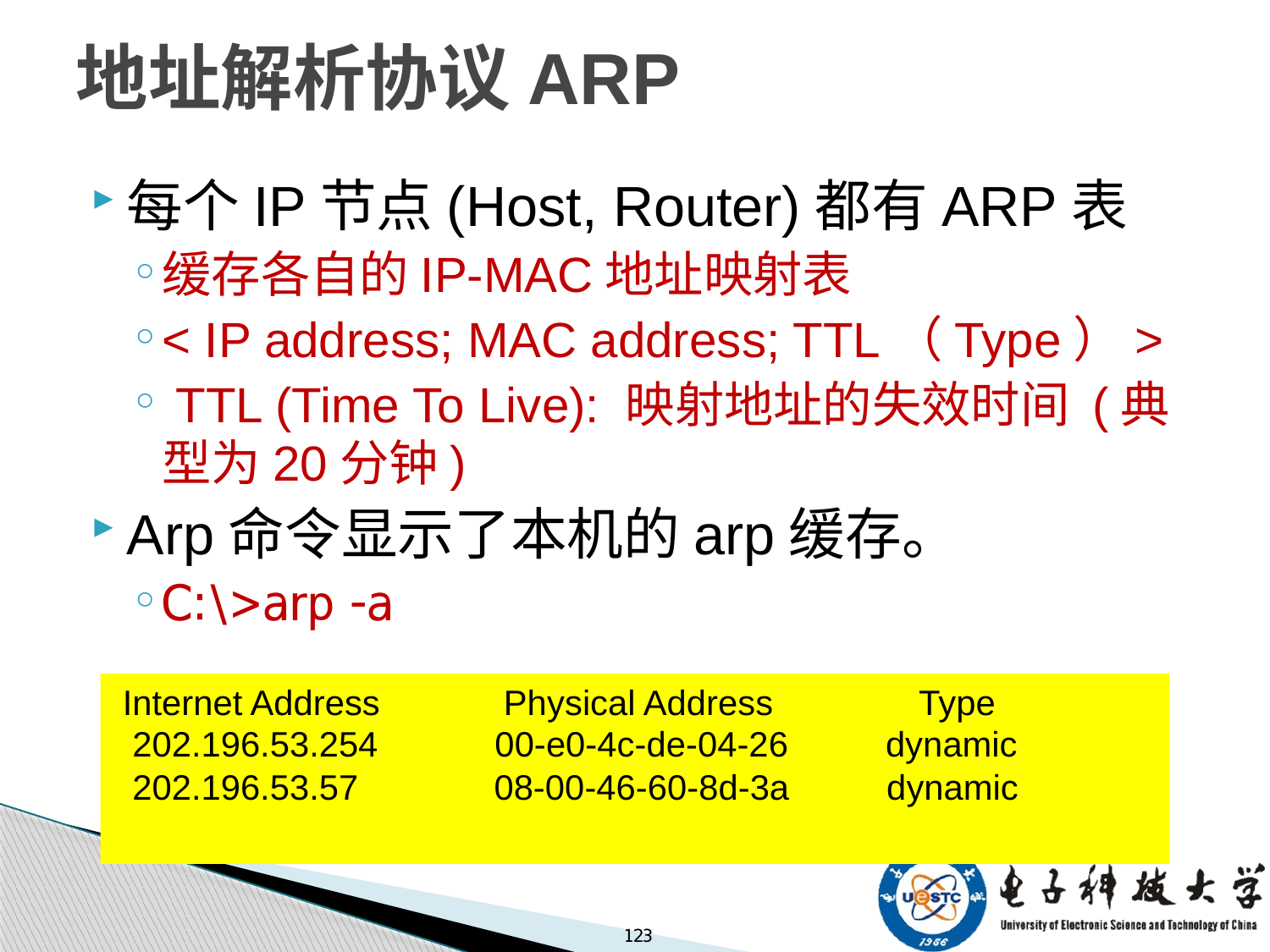

# 地址解析协议ARP
每个IP节点(Host, Router)都有ARP表
缓存各自的IP-MAC地址映射表
< IP address; MAC address; TTL（Type）>
 TTL (Time To Live): 映射地址的失效时间 (典型为20分钟)
Arp命令显示了本机的arp缓存。
C:\>arp -a

  Internet Address     	 Physical Address               Type
  202.196.53.254            00-e0-4c-de-04-26          dynamic
  202.196.53.57         	08-00-46-60-8d-3a          dynamic

123